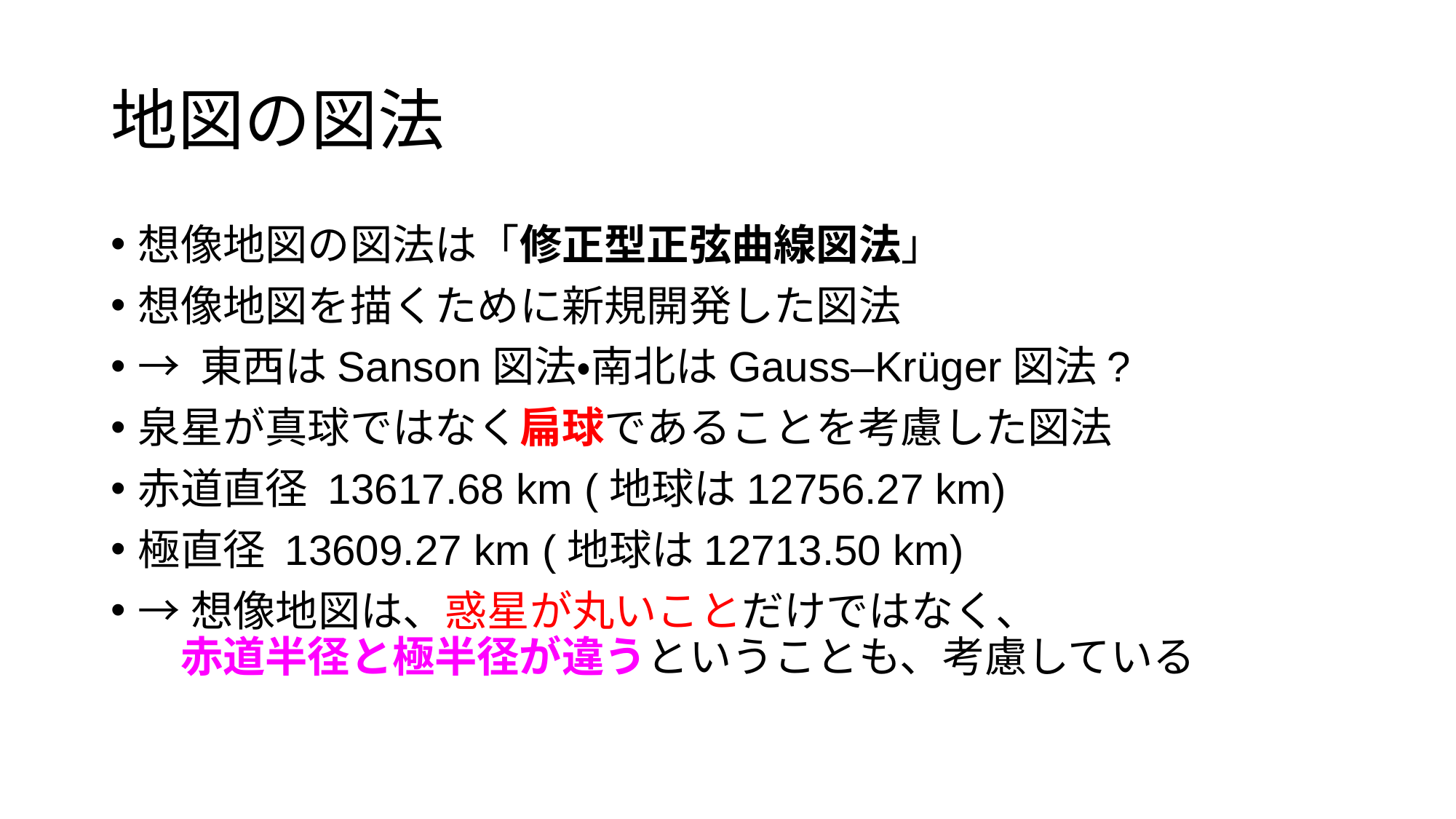

# 地図の図法
想像地図の図法は「修正型正弦曲線図法」
想像地図を描くために新規開発した図法
→ 東西はSanson図法・南北はGauss–Krüger図法?
泉星が真球ではなく扁球であることを考慮した図法
赤道直径 13617.68 km (地球は12756.27 km)
極直径 13609.27 km (地球は12713.50 km)
→想像地図は、惑星が丸いことだけではなく、
　赤道半径と極半径が違うということも、考慮している